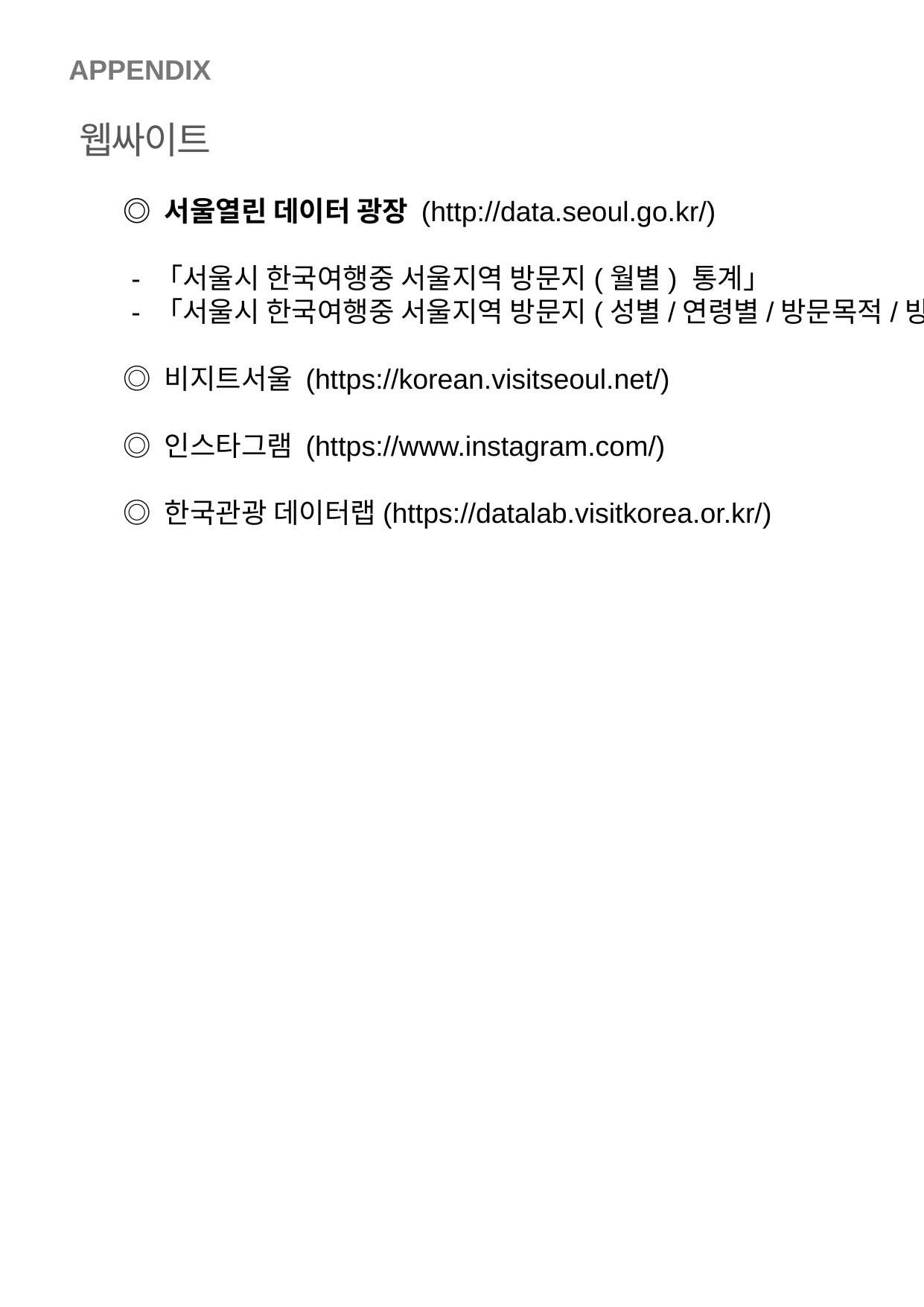

APPENDIX
웹싸이트
◎ 서울열린 데이터 광장 (http://data.seoul.go.kr/)

 - 「서울시 한국여행중 서울지역 방문지(월별) 통계」
 - 「서울시 한국여행중 서울지역 방문지(성별/연령별/방문목적/방문횟수) 통계」

◎ 비지트서울 (https://korean.visitseoul.net/)

◎ 인스타그램 (https://www.instagram.com/)

◎ 한국관광 데이터랩(https://datalab.visitkorea.or.kr/)